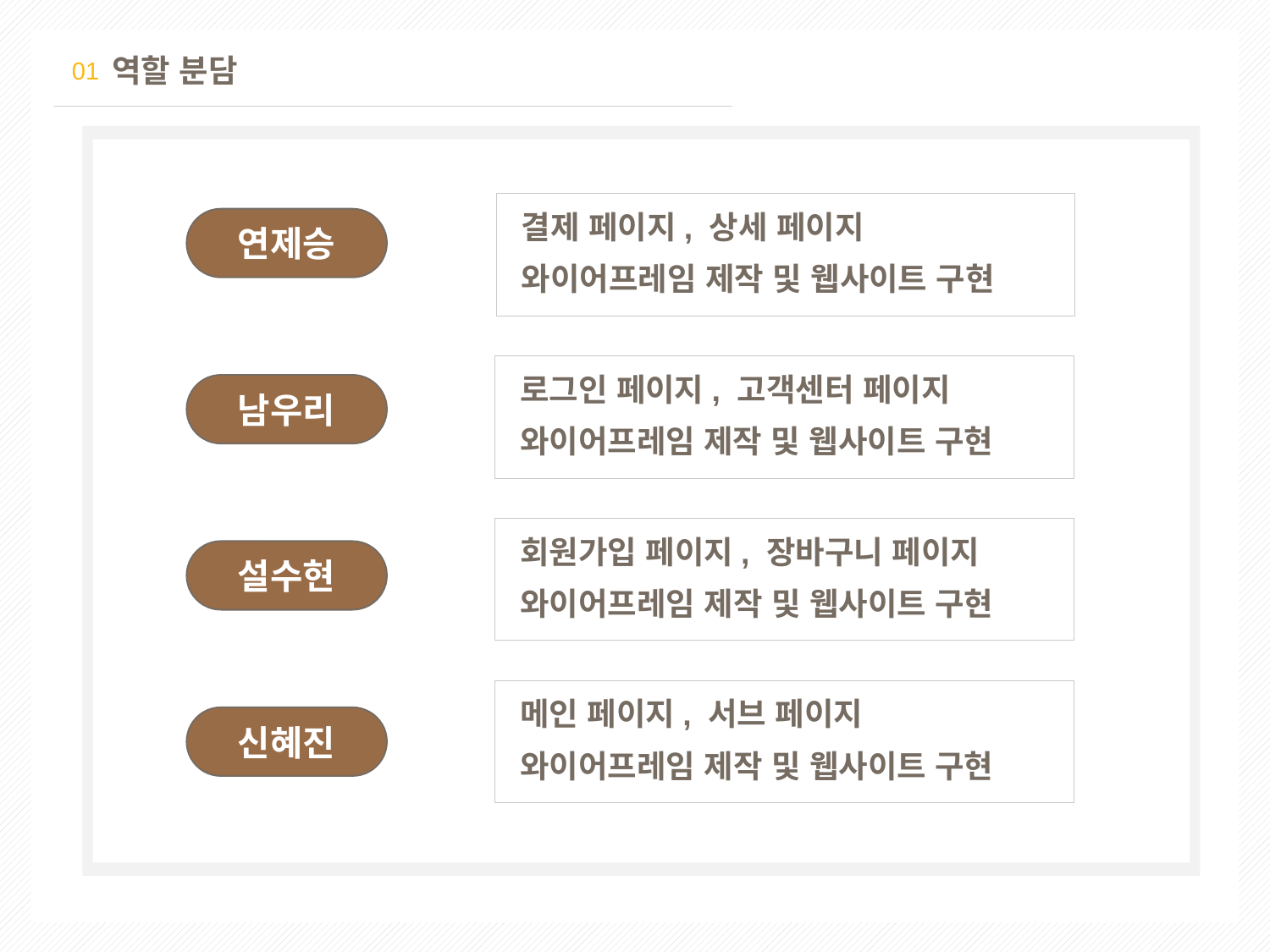

역할 분담
01

결제 페이지, 상세 페이지
와이어프레임 제작 및 웹사이트 구현
연제승
로그인 페이지, 고객센터 페이지
와이어프레임 제작 및 웹사이트 구현
남우리
회원가입 페이지, 장바구니 페이지
와이어프레임 제작 및 웹사이트 구현
설수현
메인 페이지, 서브 페이지
와이어프레임 제작 및 웹사이트 구현
신혜진